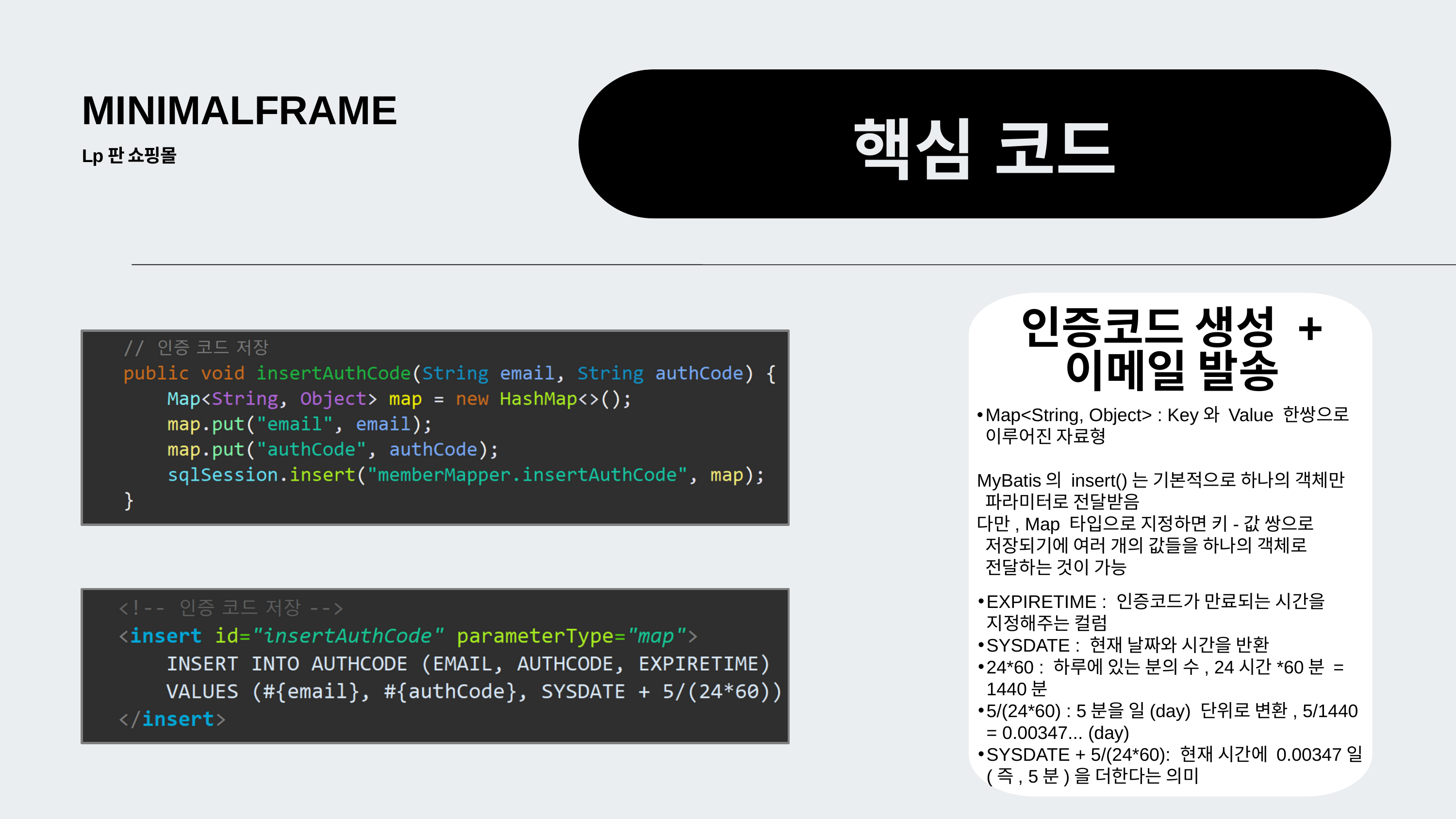

MINIMALFRAME
핵심 코드
Lp판 쇼핑몰

인증코드 생성 + 이메일 발송

Map<String, Object> : Key와 Value 한쌍으로 이루어진 자료형

MyBatis의 insert()는 기본적으로 하나의 객체만 파라미터로 전달받음
다만, Map 타입으로 지정하면 키-값 쌍으로 저장되기에 여러 개의 값들을 하나의 객체로 전달하는 것이 가능

EXPIRETIME : 인증코드가 만료되는 시간을 지정해주는 컬럼
SYSDATE : 현재 날짜와 시간을 반환
24*60 : 하루에 있는 분의 수, 24시간*60분 = 1440분
5/(24*60) : 5분을 일(day) 단위로 변환, 5/1440 = 0.00347... (day)
SYSDATE + 5/(24*60): 현재 시간에 0.00347일(즉, 5분)을 더한다는 의미